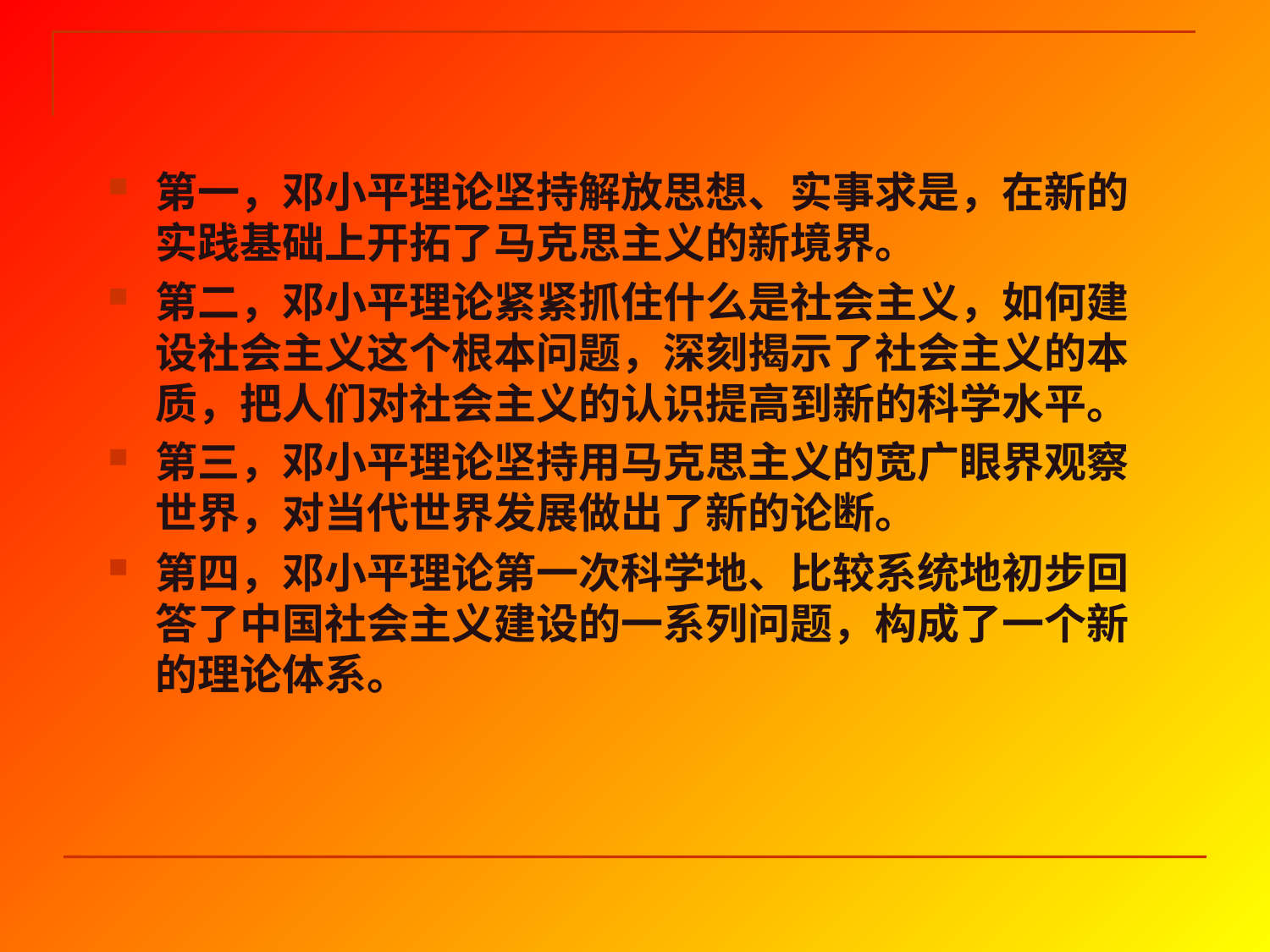

第一，邓小平理论坚持解放思想、实事求是，在新的实践基础上开拓了马克思主义的新境界。
第二，邓小平理论紧紧抓住什么是社会主义，如何建设社会主义这个根本问题，深刻揭示了社会主义的本质，把人们对社会主义的认识提高到新的科学水平。
第三，邓小平理论坚持用马克思主义的宽广眼界观察世界，对当代世界发展做出了新的论断。
第四，邓小平理论第一次科学地、比较系统地初步回答了中国社会主义建设的一系列问题，构成了一个新的理论体系。